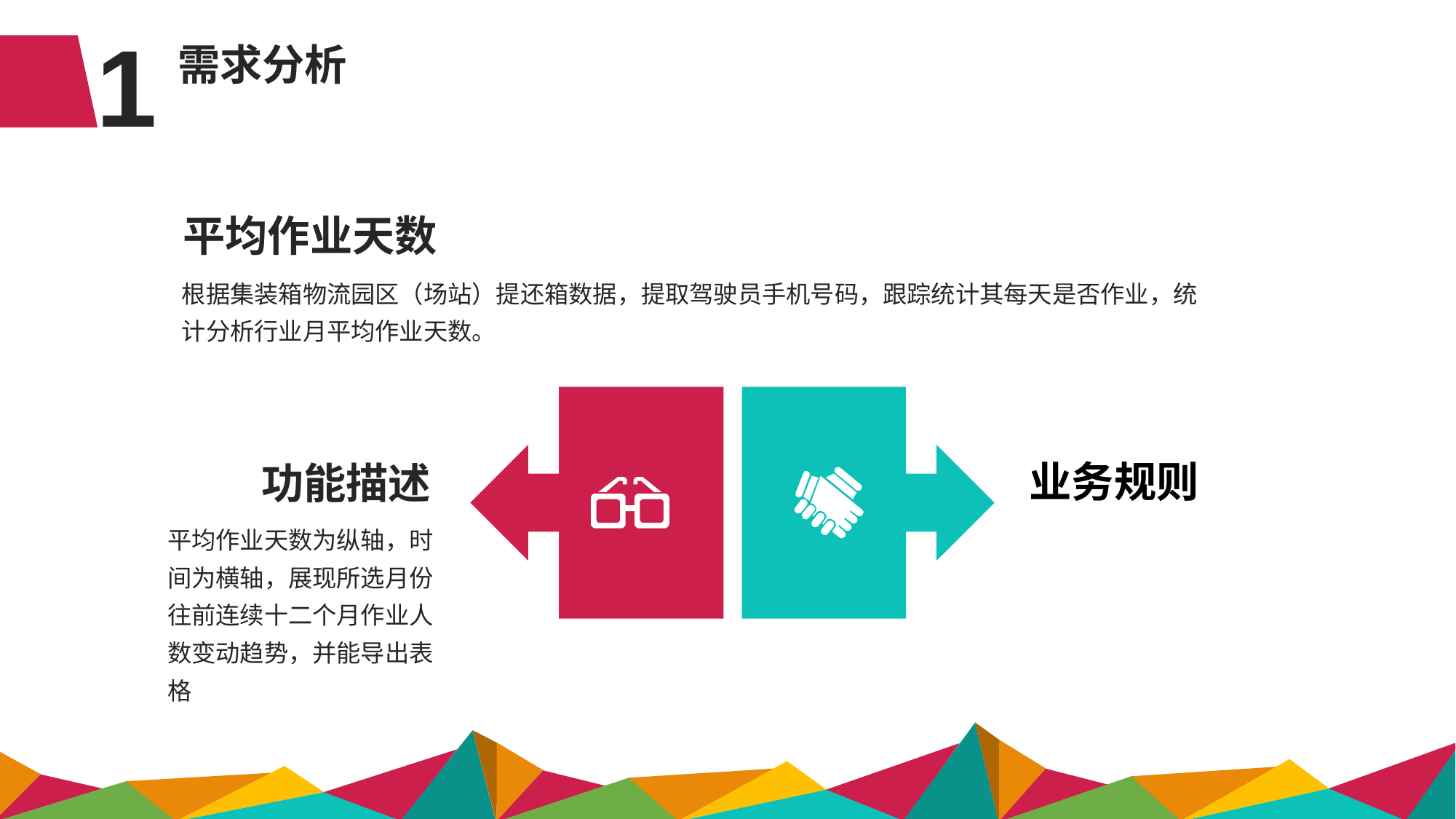

1
需求分析

平均作业天数
根据集装箱物流园区（场站）提还箱数据，提取驾驶员手机号码，跟踪统计其每天是否作业，统计分析行业月平均作业天数。

业务规则
功能描述

平均作业天数为纵轴，时间为横轴，展现所选月份往前连续十二个月作业人数变动趋势，并能导出表格